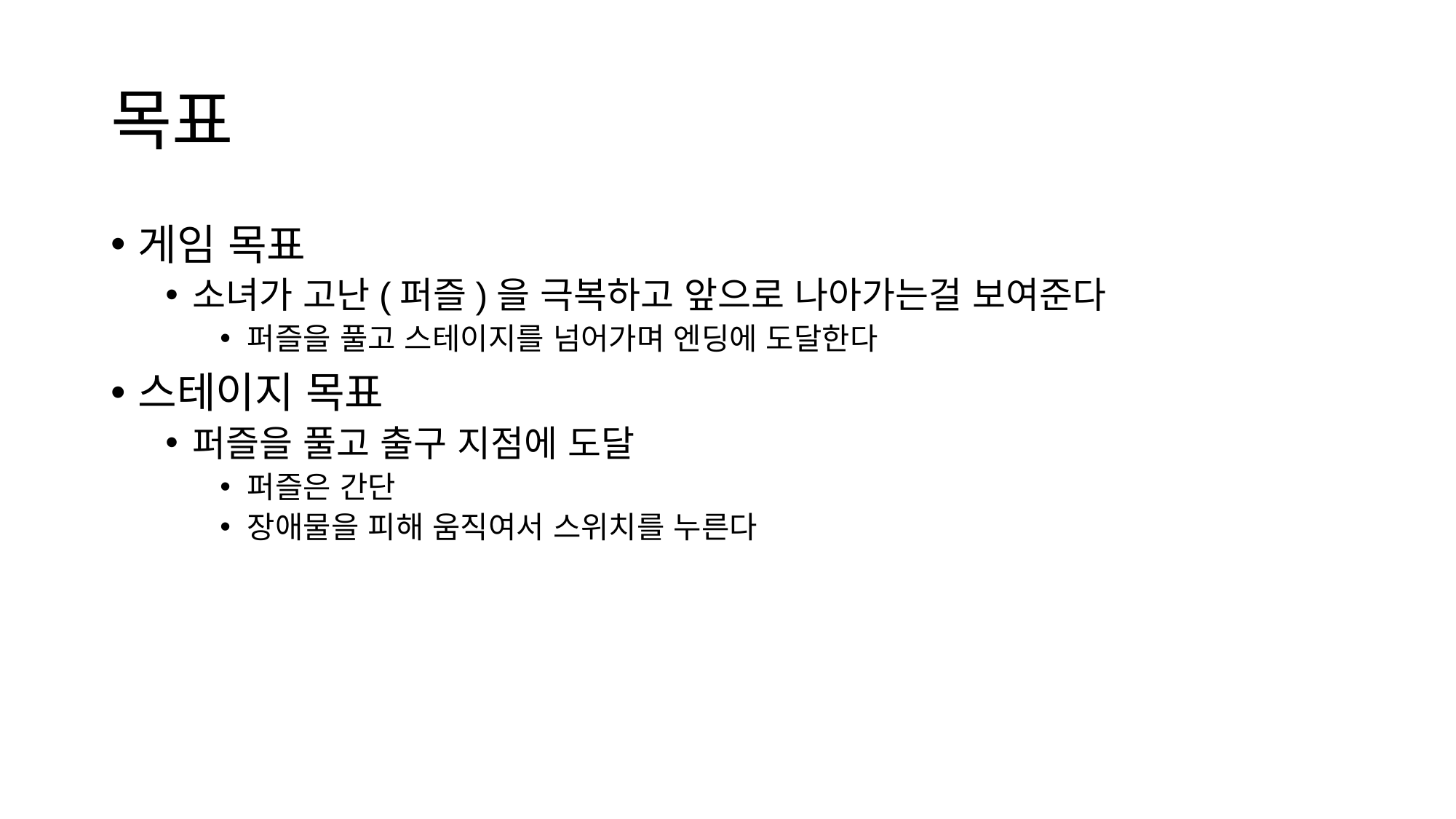

# 목표
게임 목표
소녀가 고난(퍼즐)을 극복하고 앞으로 나아가는걸 보여준다
퍼즐을 풀고 스테이지를 넘어가며 엔딩에 도달한다
스테이지 목표
퍼즐을 풀고 출구 지점에 도달
퍼즐은 간단
장애물을 피해 움직여서 스위치를 누른다